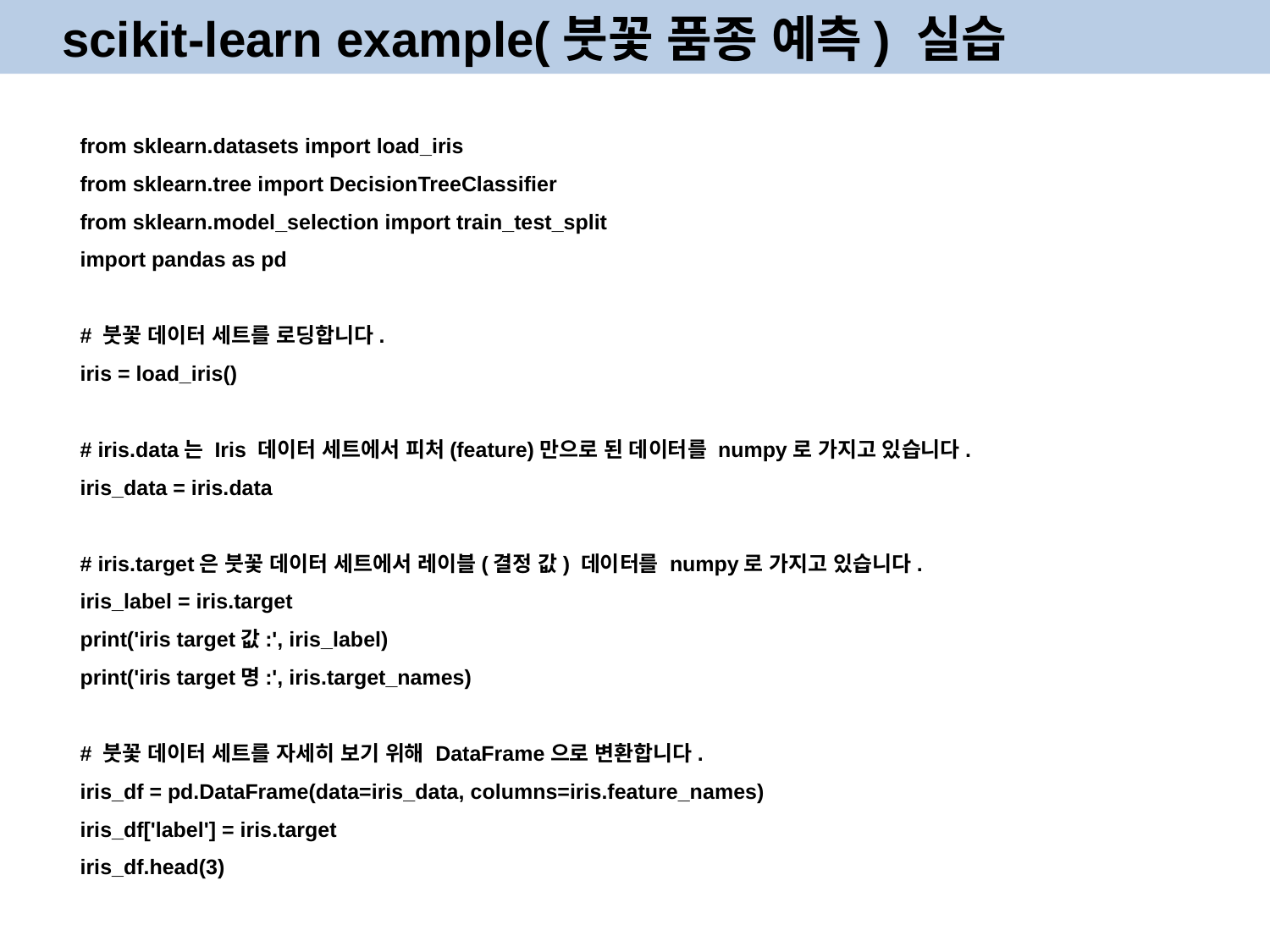

scikit-learn example(붓꽃 품종 예측) 실습
from sklearn.datasets import load_iris
from sklearn.tree import DecisionTreeClassifier
from sklearn.model_selection import train_test_split
import pandas as pd

# 붓꽃 데이터 세트를 로딩합니다.
iris = load_iris()

# iris.data는 Iris 데이터 세트에서 피처(feature)만으로 된 데이터를 numpy로 가지고 있습니다.
iris_data = iris.data

# iris.target은 붓꽃 데이터 세트에서 레이블(결정 값) 데이터를 numpy로 가지고 있습니다.
iris_label = iris.target
print('iris target값:', iris_label)
print('iris target명:', iris.target_names)

# 붓꽃 데이터 세트를 자세히 보기 위해 DataFrame으로 변환합니다.
iris_df = pd.DataFrame(data=iris_data, columns=iris.feature_names)
iris_df['label'] = iris.target
iris_df.head(3)